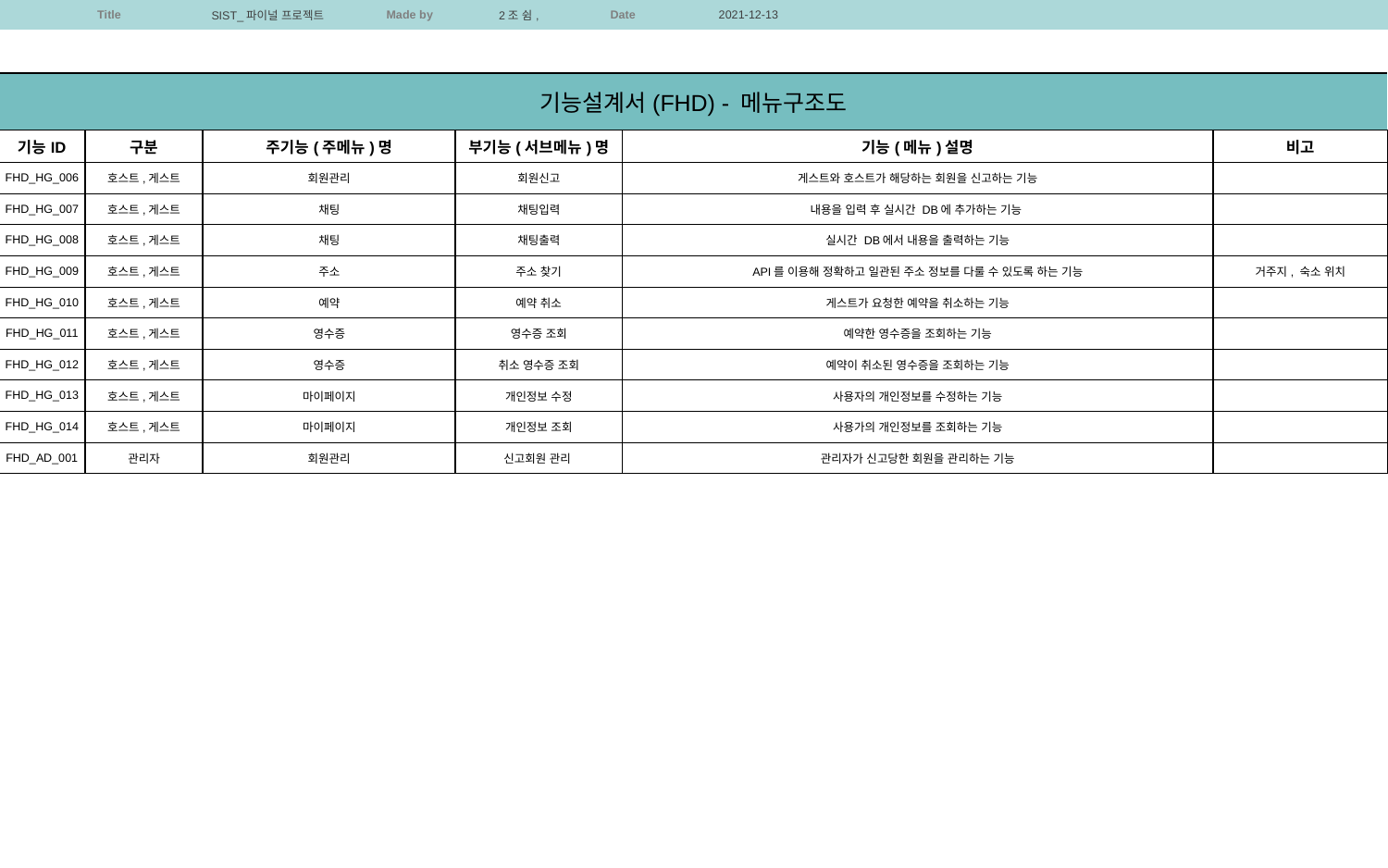

| 기능설계서(FHD) - 메뉴구조도 | 기능설계서(FHD) - 메뉴구조도 |  |  |  |  |
| --- | --- | --- | --- | --- | --- |
| 기능ID | 구분 | 주기능(주메뉴)명 | 부기능(서브메뉴)명 | 기능(메뉴)설명 | 비고 |
| FHD\_HG\_006 | 호스트,게스트 | 회원관리 | 회원신고 | 게스트와 호스트가 해당하는 회원을 신고하는 기능 |  |
| FHD\_HG\_007 | 호스트,게스트 | 채팅 | 채팅입력 | 내용을 입력 후 실시간 DB에 추가하는 기능 |  |
| FHD\_HG\_008 | 호스트,게스트 | 채팅 | 채팅출력 | 실시간 DB에서 내용을 출력하는 기능 |  |
| FHD\_HG\_009 | 호스트,게스트 | 주소 | 주소 찾기 | API를 이용해 정확하고 일관된 주소 정보를 다룰 수 있도록 하는 기능 | 거주지, 숙소 위치 |
| FHD\_HG\_010 | 호스트,게스트 | 예약 | 예약 취소 | 게스트가 요청한 예약을 취소하는 기능 |  |
| FHD\_HG\_011 | 호스트,게스트 | 영수증 | 영수증 조회 | 예약한 영수증을 조회하는 기능 |  |
| FHD\_HG\_012 | 호스트,게스트 | 영수증 | 취소 영수증 조회 | 예약이 취소된 영수증을 조회하는 기능 |  |
| FHD\_HG\_013 | 호스트,게스트 | 마이페이지 | 개인정보 수정 | 사용자의 개인정보를 수정하는 기능 |  |
| FHD\_HG\_014 | 호스트,게스트 | 마이페이지 | 개인정보 조회 | 사용가의 개인정보를 조회하는 기능 |  |
| FHD\_AD\_001 | 관리자 | 회원관리 | 신고회원 관리 | 관리자가 신고당한 회원을 관리하는 기능 |  |